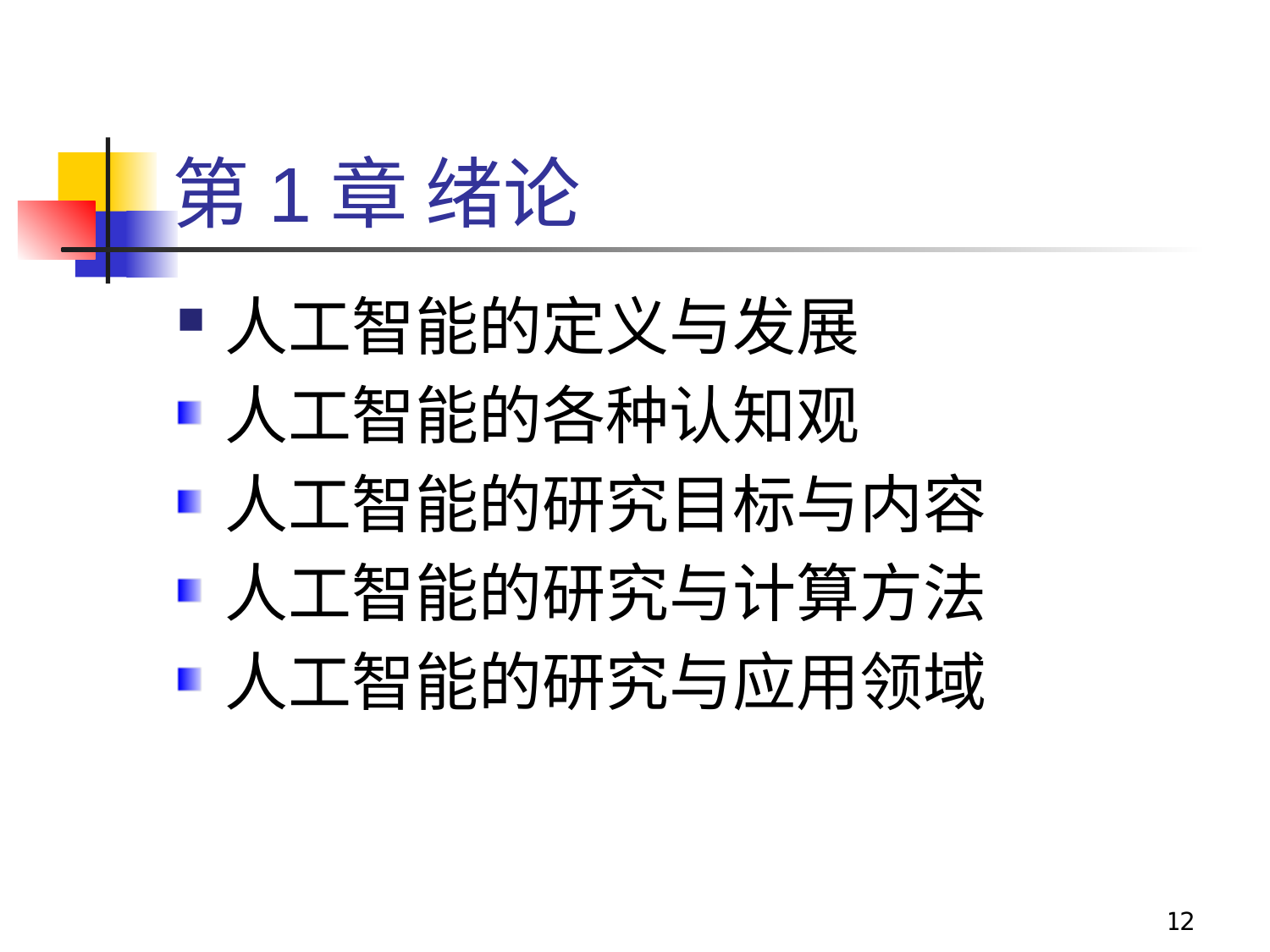

# 第1章 绪论
人工智能的定义与发展
人工智能的各种认知观
人工智能的研究目标与内容
人工智能的研究与计算方法
人工智能的研究与应用领域
12